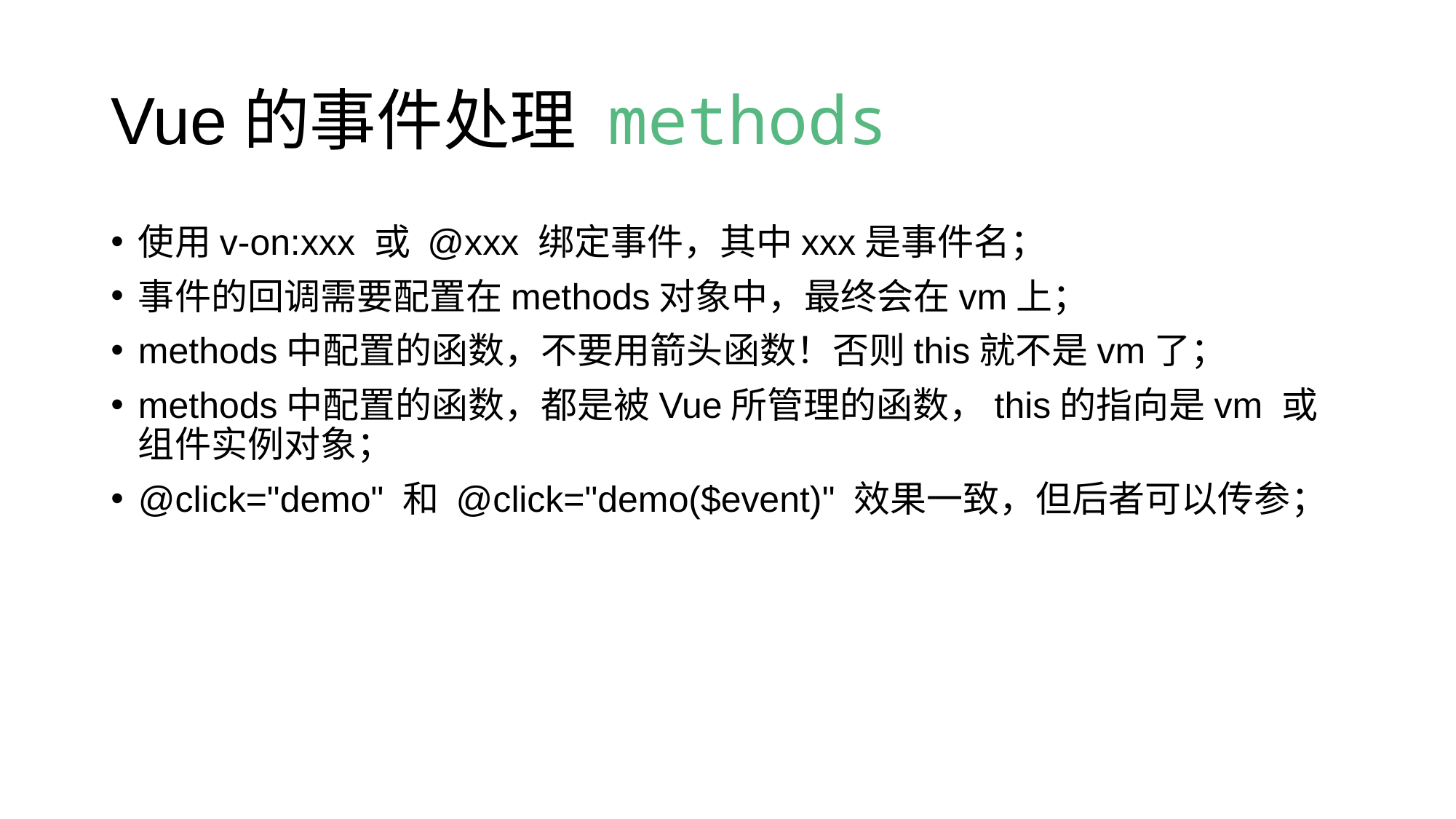

# Vue的事件处理 methods
使用v-on:xxx 或 @xxx 绑定事件，其中xxx是事件名；
事件的回调需要配置在methods对象中，最终会在vm上；
methods中配置的函数，不要用箭头函数！否则this就不是vm了；
methods中配置的函数，都是被Vue所管理的函数，this的指向是vm 或 组件实例对象；
@click="demo" 和 @click="demo($event)" 效果一致，但后者可以传参；